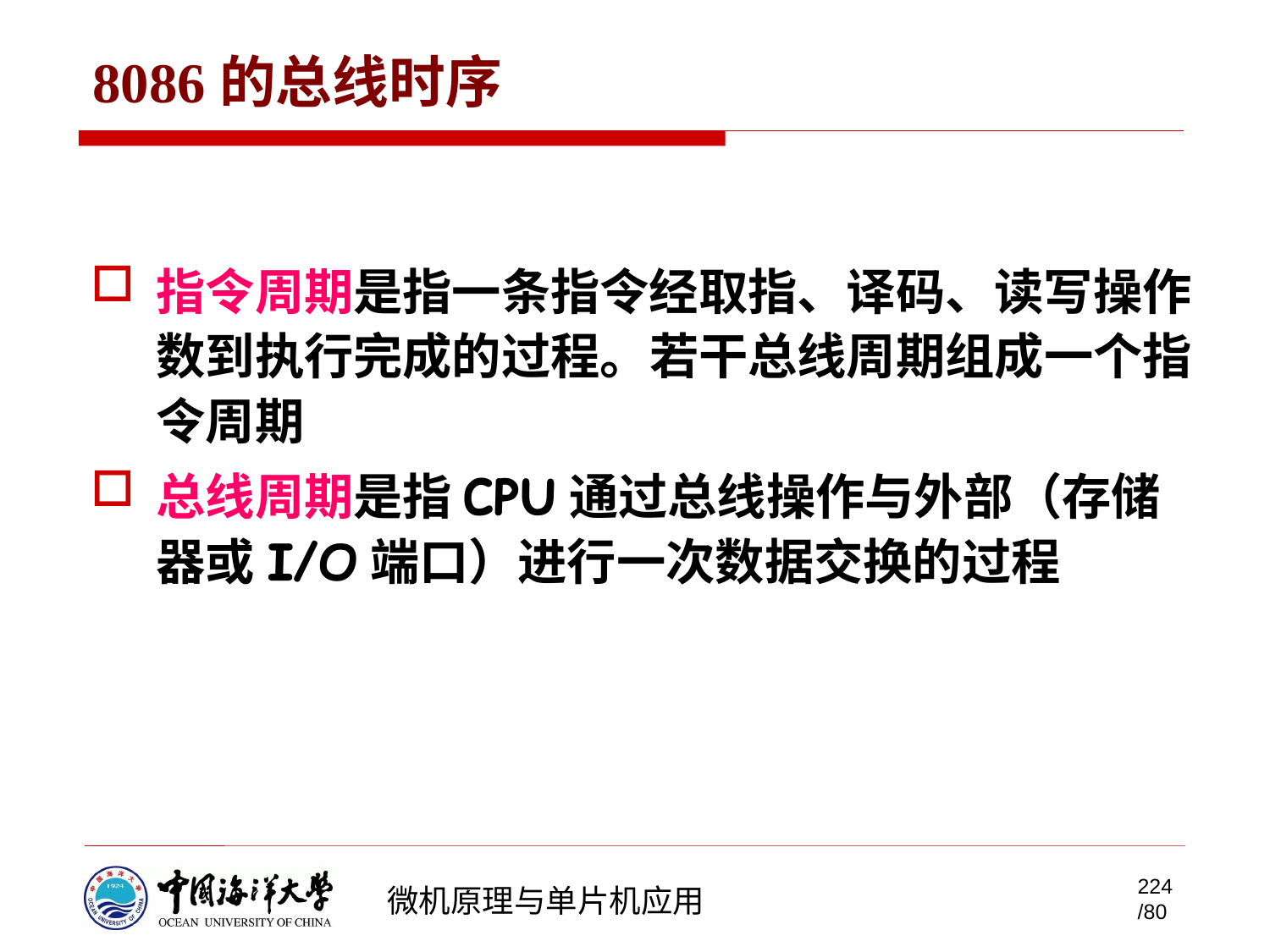

# 8086的总线时序
指令周期是指一条指令经取指、译码、读写操作数到执行完成的过程。若干总线周期组成一个指令周期
总线周期是指CPU通过总线操作与外部（存储器或I/O端口）进行一次数据交换的过程
224/80